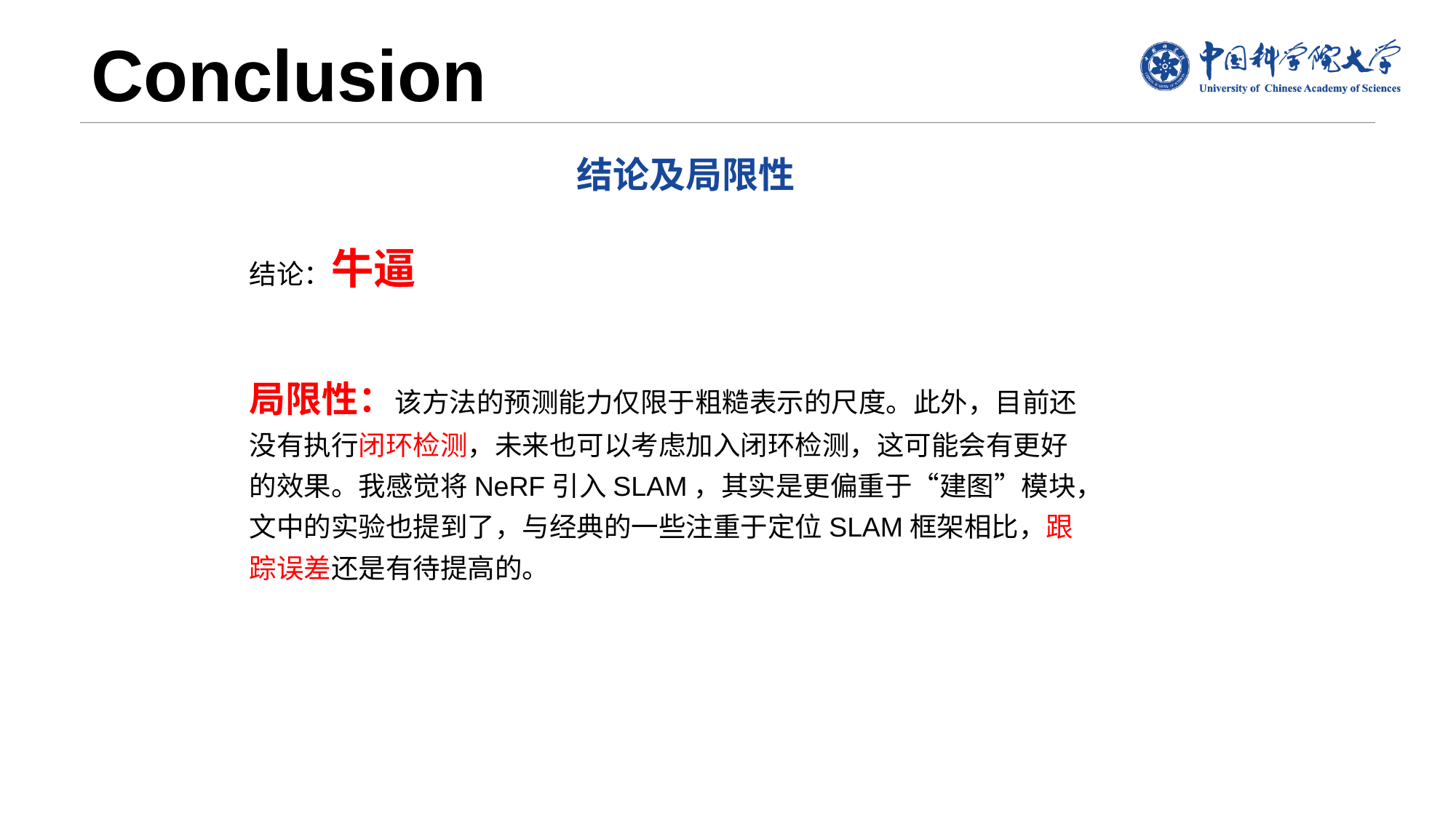

# Conclusion
结论及局限性
结论：牛逼
局限性：该方法的预测能力仅限于粗糙表示的尺度。此外，目前还没有执行闭环检测，未来也可以考虑加入闭环检测，这可能会有更好的效果。我感觉将NeRF引入SLAM，其实是更偏重于“建图”模块，文中的实验也提到了，与经典的一些注重于定位SLAM框架相比，跟踪误差还是有待提高的。